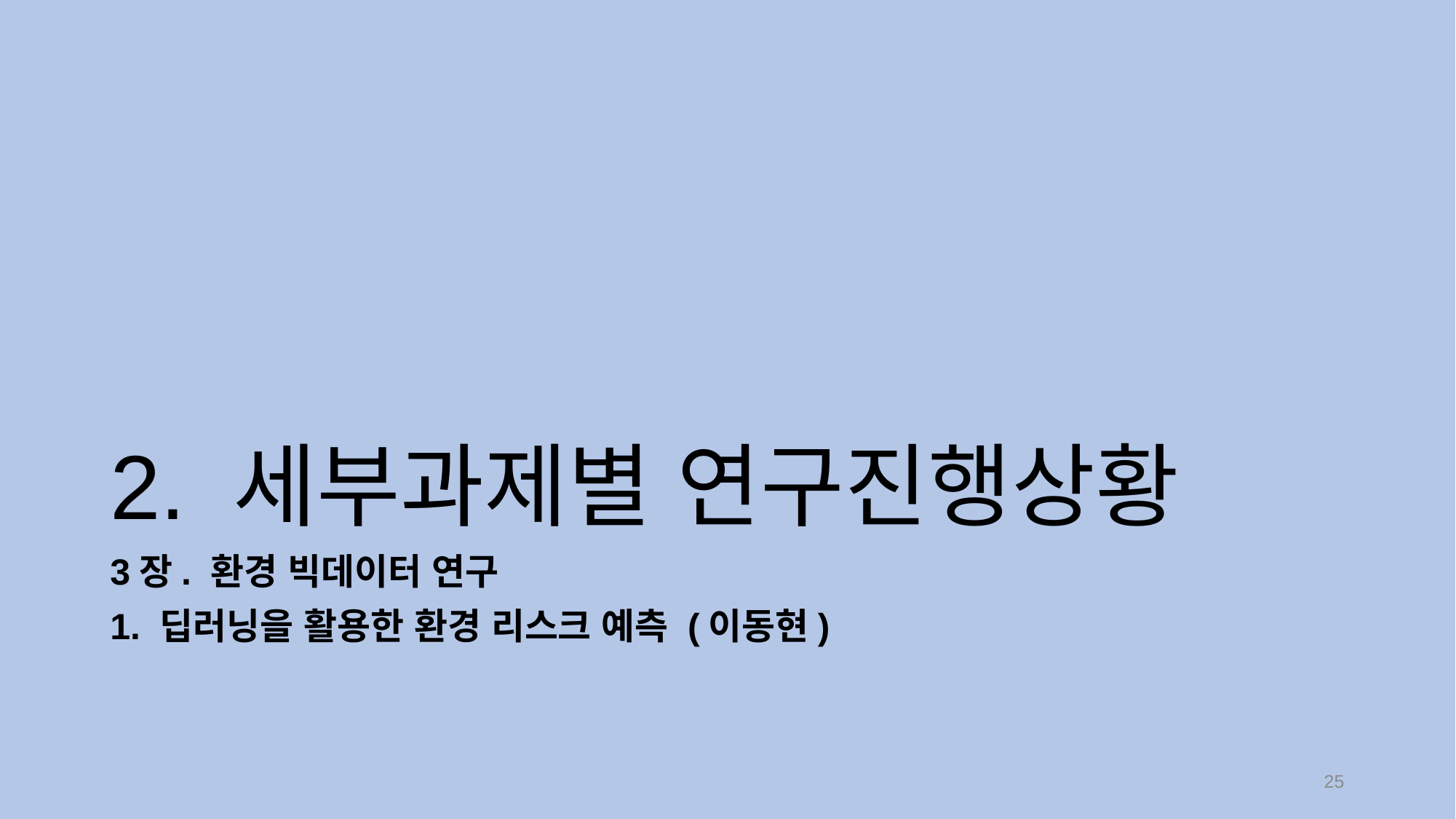

# 2. 세부과제별 연구진행상황
3장. 환경 빅데이터 연구
1. 딥러닝을 활용한 환경 리스크 예측 (이동현)
25